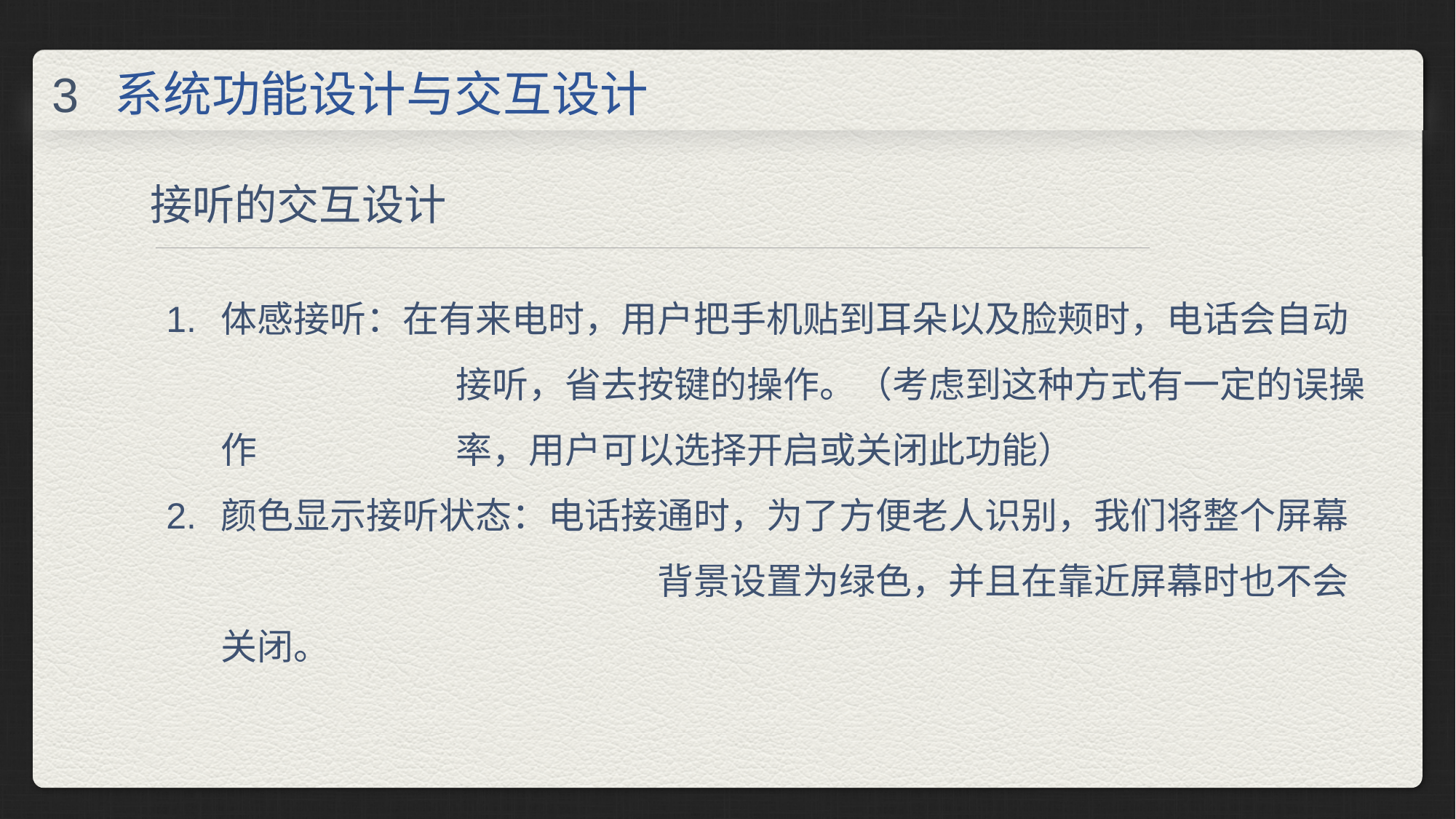

系统功能设计与交互设计
3
接听的交互设计
体感接听：在有来电时，用户把手机贴到耳朵以及脸颊时，电话会自动	接听，省去按键的操作。（考虑到这种方式有一定的误操作	率，用户可以选择开启或关闭此功能）
颜色显示接听状态：电话接通时，为了方便老人识别，我们将整个屏幕		背景设置为绿色，并且在靠近屏幕时也不会关闭。